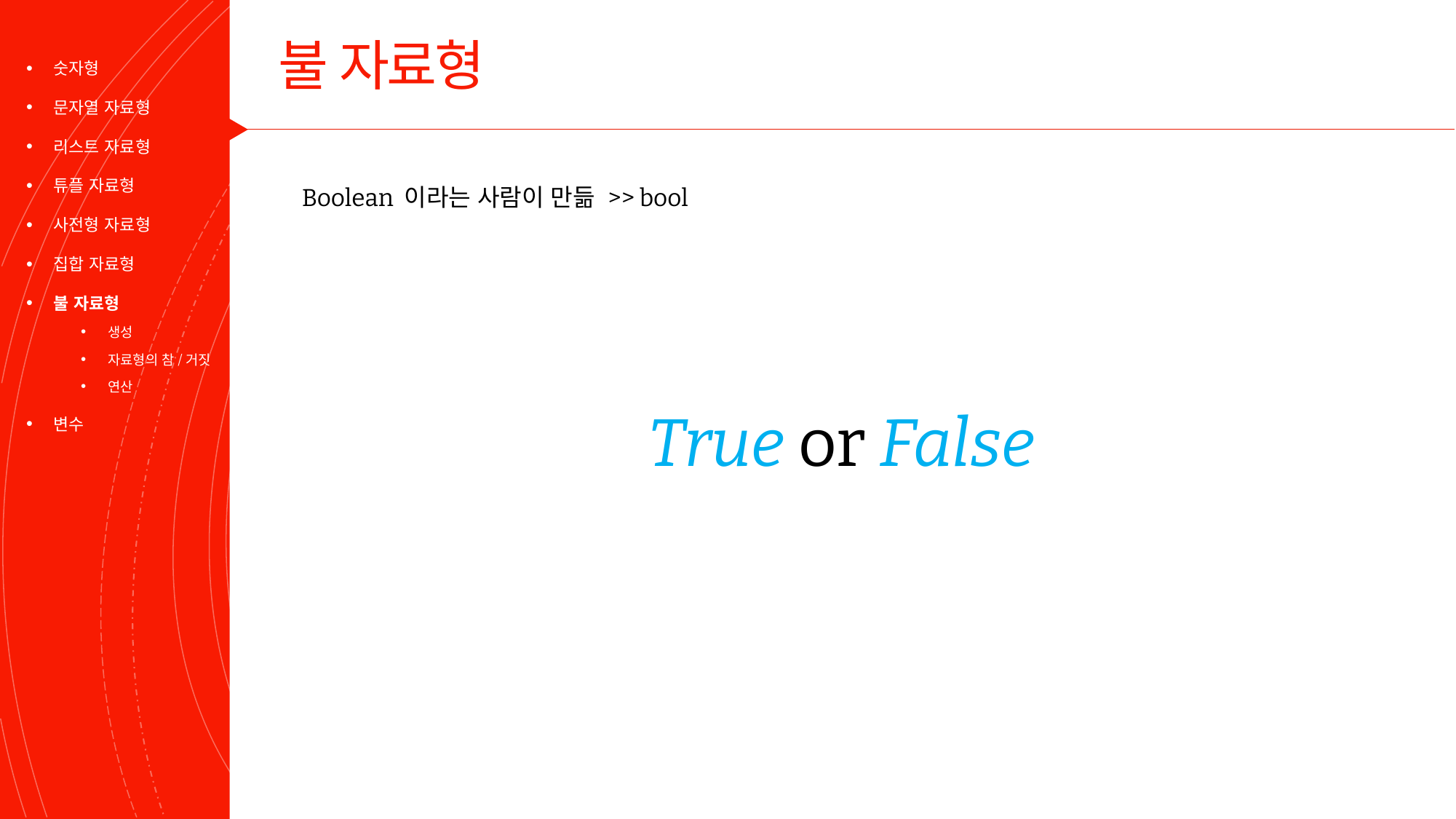

# 불 자료형
숫자형
문자열 자료형
리스트 자료형
튜플 자료형
사전형 자료형
집합 자료형
불 자료형
생성
자료형의 참/거짓
연산
변수

Boolean 이라는 사람이 만듦 >> bool
True or False